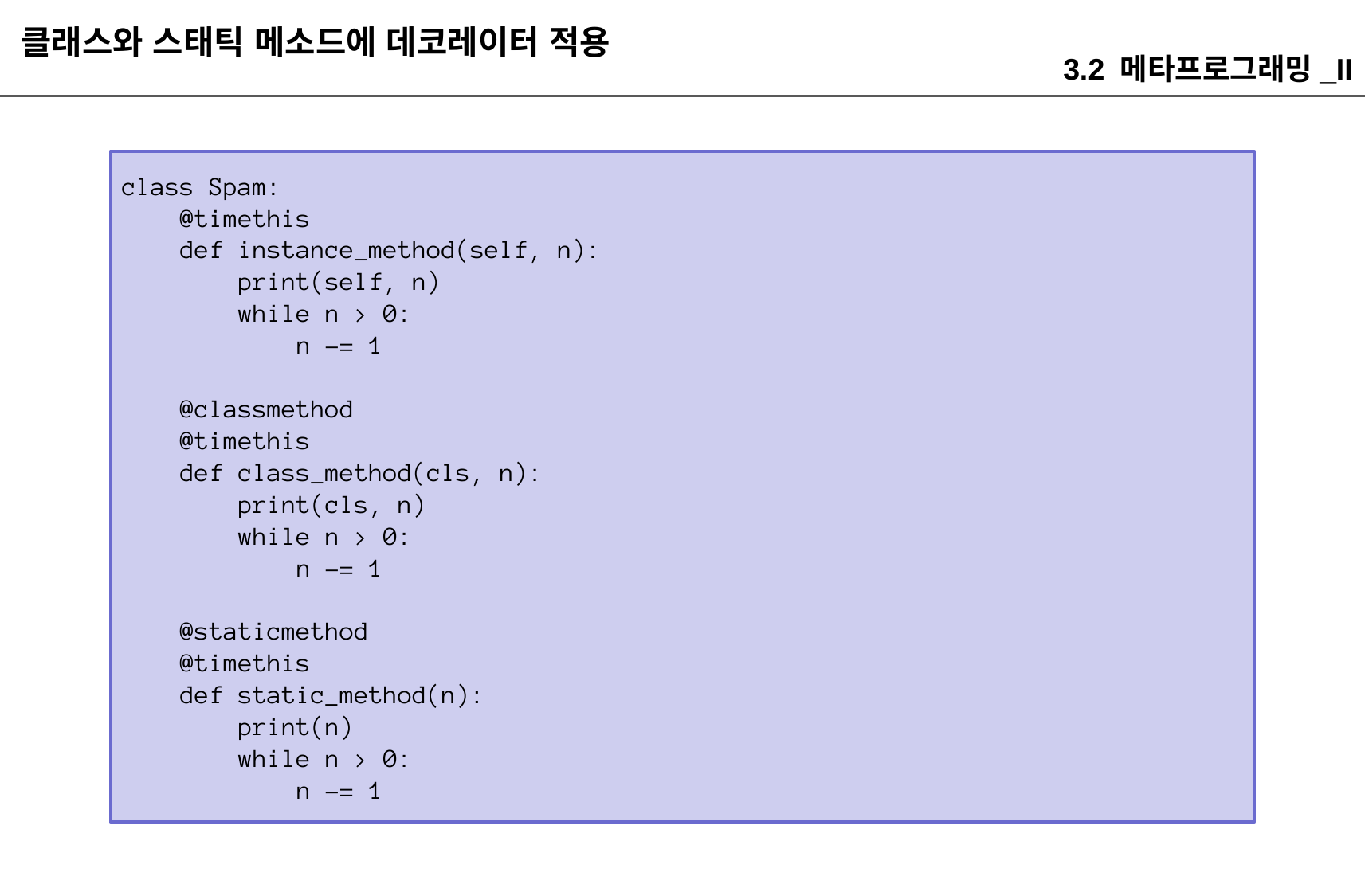

클래스와 스태틱 메소드에 데코레이터 적용
3.2 메타프로그래밍_II
class Spam:
    @timethis
    def instance_method(self, n):
        print(self, n)
        while n > 0:
            n -= 1

    @classmethod
    @timethis
    def class_method(cls, n):
        print(cls, n)
        while n > 0:
            n -= 1

    @staticmethod
    @timethis
    def static_method(n):
        print(n)
        while n > 0:
            n -= 1